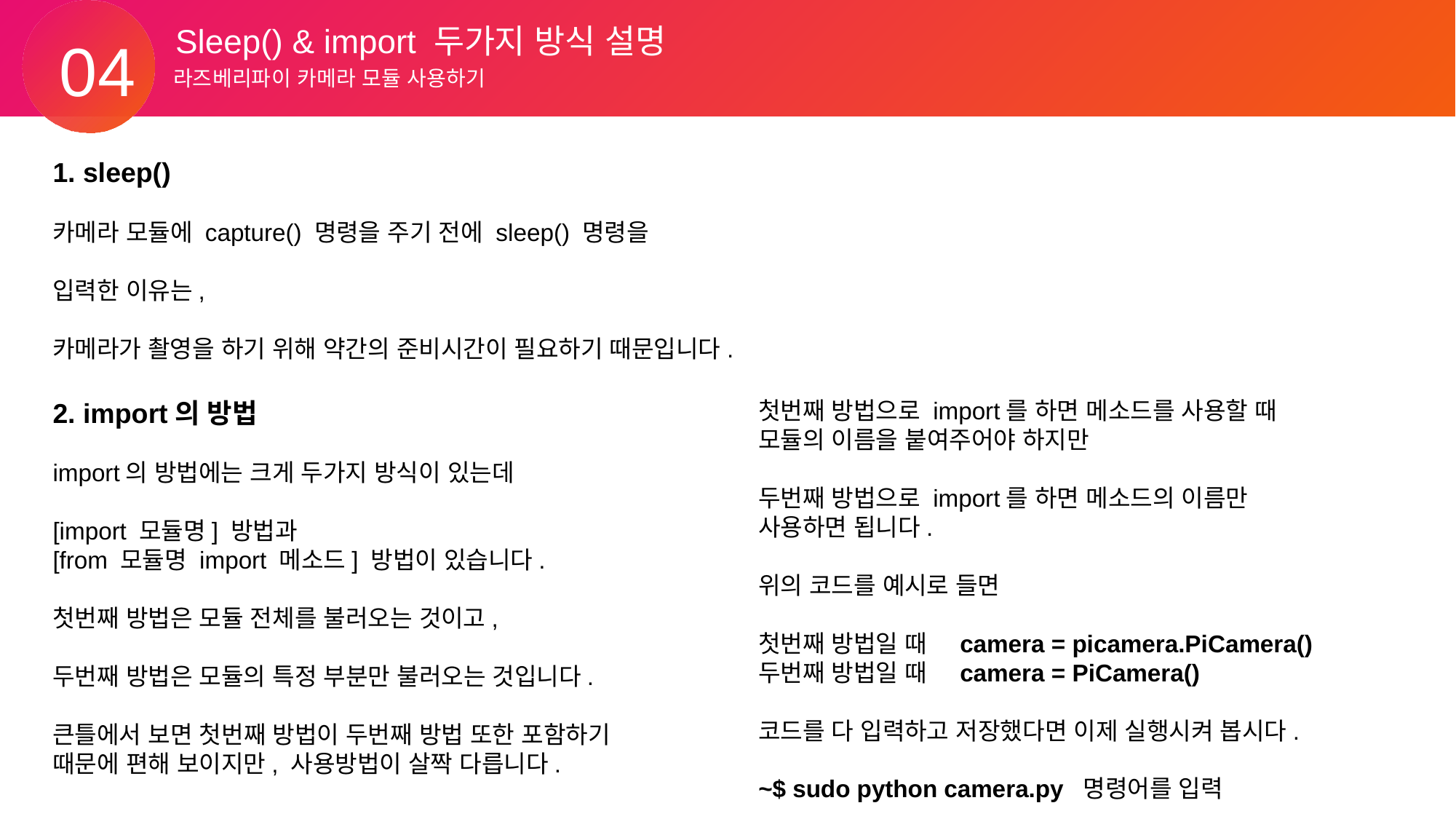

Sleep() & import 두가지 방식 설명
04
라즈베리파이 카메라 모듈 사용하기
1. sleep()

카메라 모듈에 capture() 명령을 주기 전에 sleep() 명령을
입력한 이유는,

카메라가 촬영을 하기 위해 약간의 준비시간이 필요하기 때문입니다.
2. import의 방법

import의 방법에는 크게 두가지 방식이 있는데

[import 모듈명] 방법과
[from 모듈명 import 메소드] 방법이 있습니다.

첫번째 방법은 모듈 전체를 불러오는 것이고,

두번째 방법은 모듈의 특정 부분만 불러오는 것입니다.

큰틀에서 보면 첫번째 방법이 두번째 방법 또한 포함하기
때문에 편해 보이지만, 사용방법이 살짝 다릅니다.
첫번째 방법으로 import를 하면 메소드를 사용할 때
모듈의 이름을 붙여주어야 하지만

두번째 방법으로 import를 하면 메소드의 이름만
사용하면 됩니다.

위의 코드를 예시로 들면

첫번째 방법일 때    camera = picamera.PiCamera()
두번째 방법일 때    camera = PiCamera()

코드를 다 입력하고 저장했다면 이제 실행시켜 봅시다.

~$ sudo python camera.py  명령어를 입력